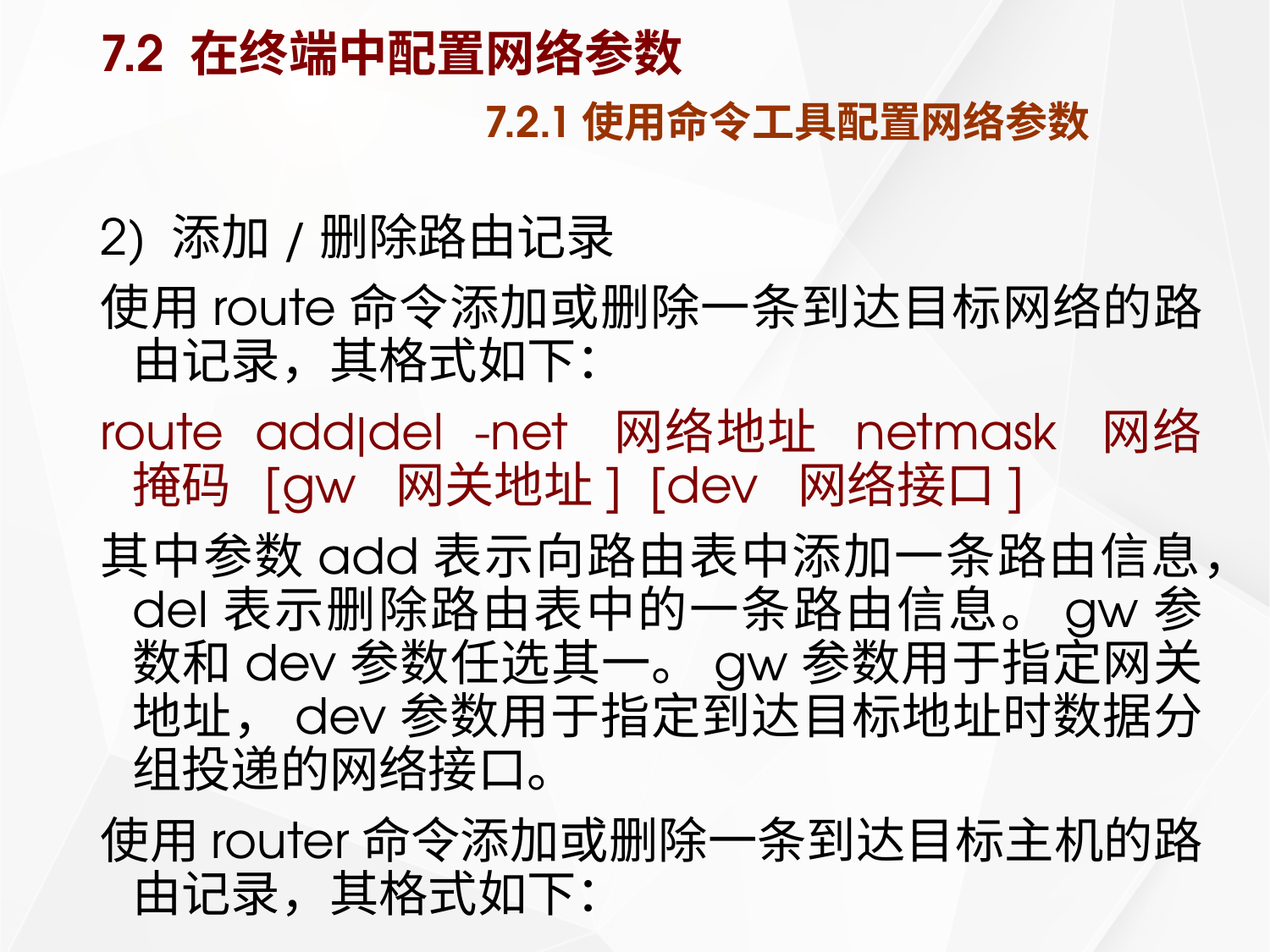

# 7.2 在终端中配置网络参数 7.2.1使用命令工具配置网络参数
2) 添加/删除路由记录
使用route命令添加或删除一条到达目标网络的路由记录，其格式如下：
route  add|del  -net  网络地址  netmask  网络掩码  [gw  网关地址]  [dev  网络接口]
其中参数add表示向路由表中添加一条路由信息，del表示删除路由表中的一条路由信息。gw参数和dev参数任选其一。gw参数用于指定网关地址，dev参数用于指定到达目标地址时数据分组投递的网络接口。
使用router命令添加或删除一条到达目标主机的路由记录，其格式如下：